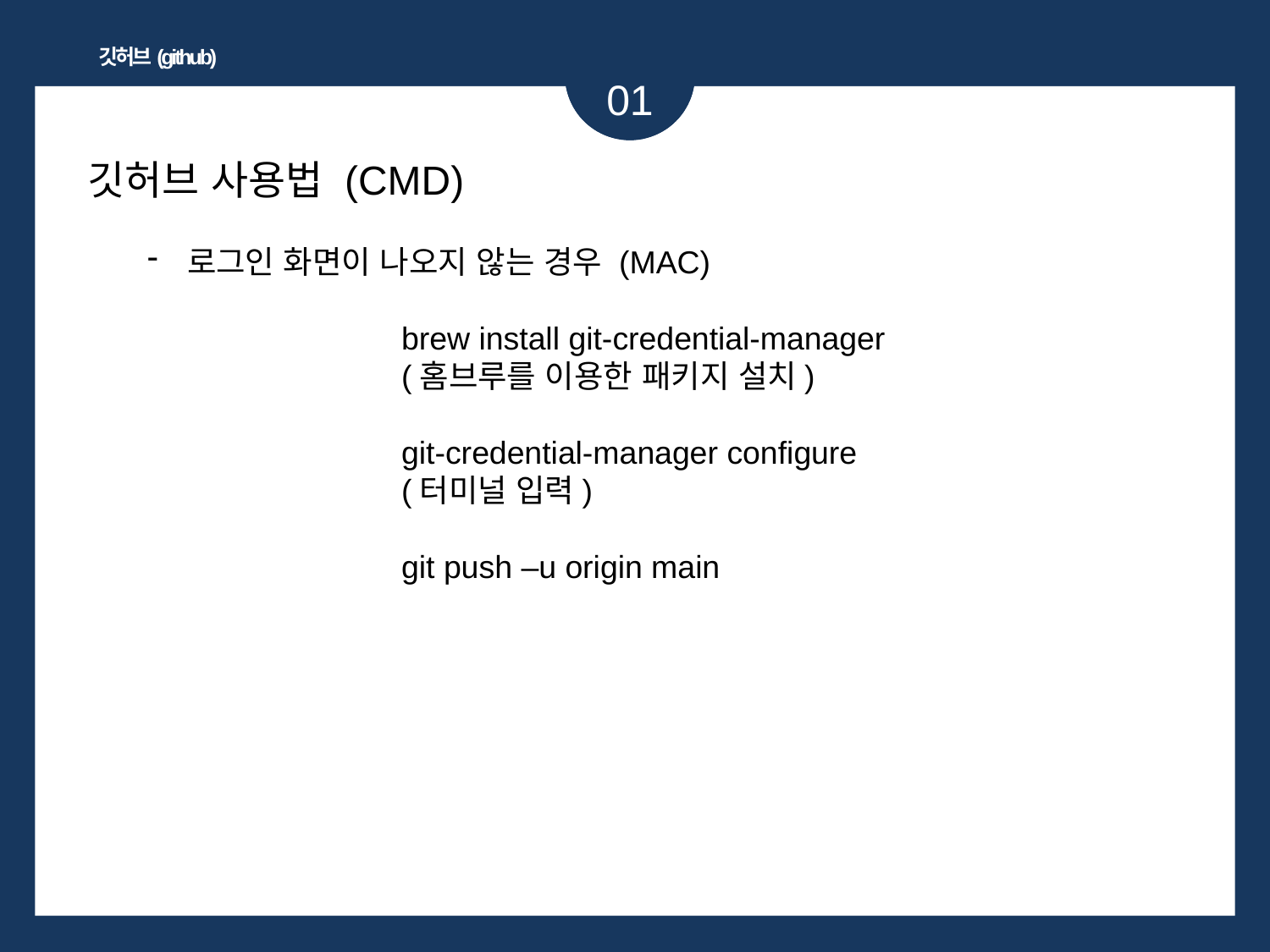

깃허브(github)
01
깃허브 사용법 (CMD)
로그인 화면이 나오지 않는 경우 (MAC)

	brew install git-credential-manager
	(홈브루를 이용한 패키지 설치)

	git-credential-manager configure
	(터미널 입력)

	git push –u origin main